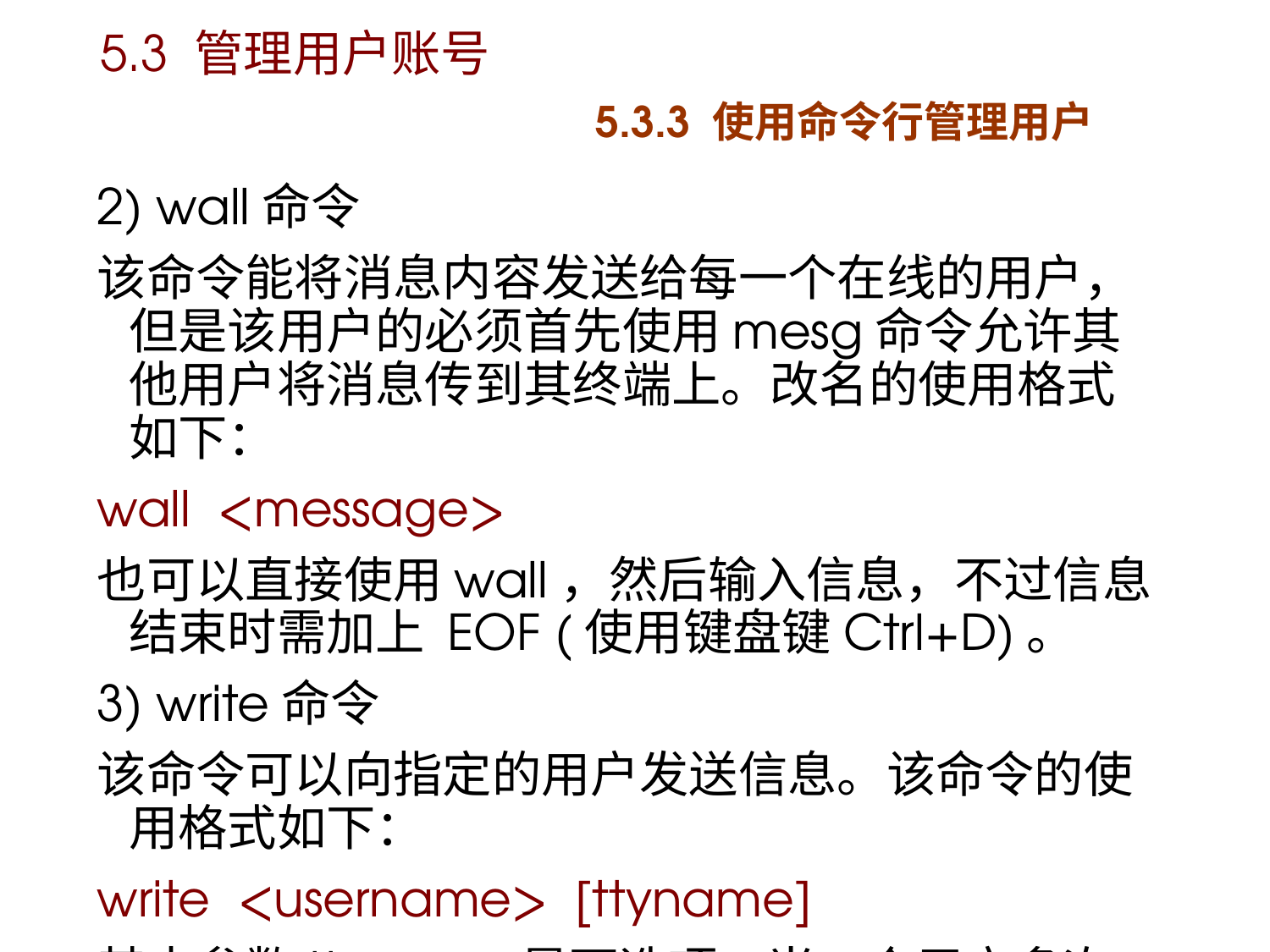

# 5.3 管理用户账号 5.3.3 使用命令行管理用户
2) wall命令
该命令能将消息内容发送给每一个在线的用户，但是该用户的必须首先使用mesg命令允许其他用户将消息传到其终端上。改名的使用格式如下：
wall  <message>
也可以直接使用wall，然后输入信息，不过信息结束时需加上 EOF (使用键盘键Ctrl+D)。
3) write命令
该命令可以向指定的用户发送信息。该命令的使用格式如下：
write  <username>  [ttyname]
其中参数ttyname是可选项，当一个用户多次登录系统时，可以选择使用该参数指定其登录的终端。